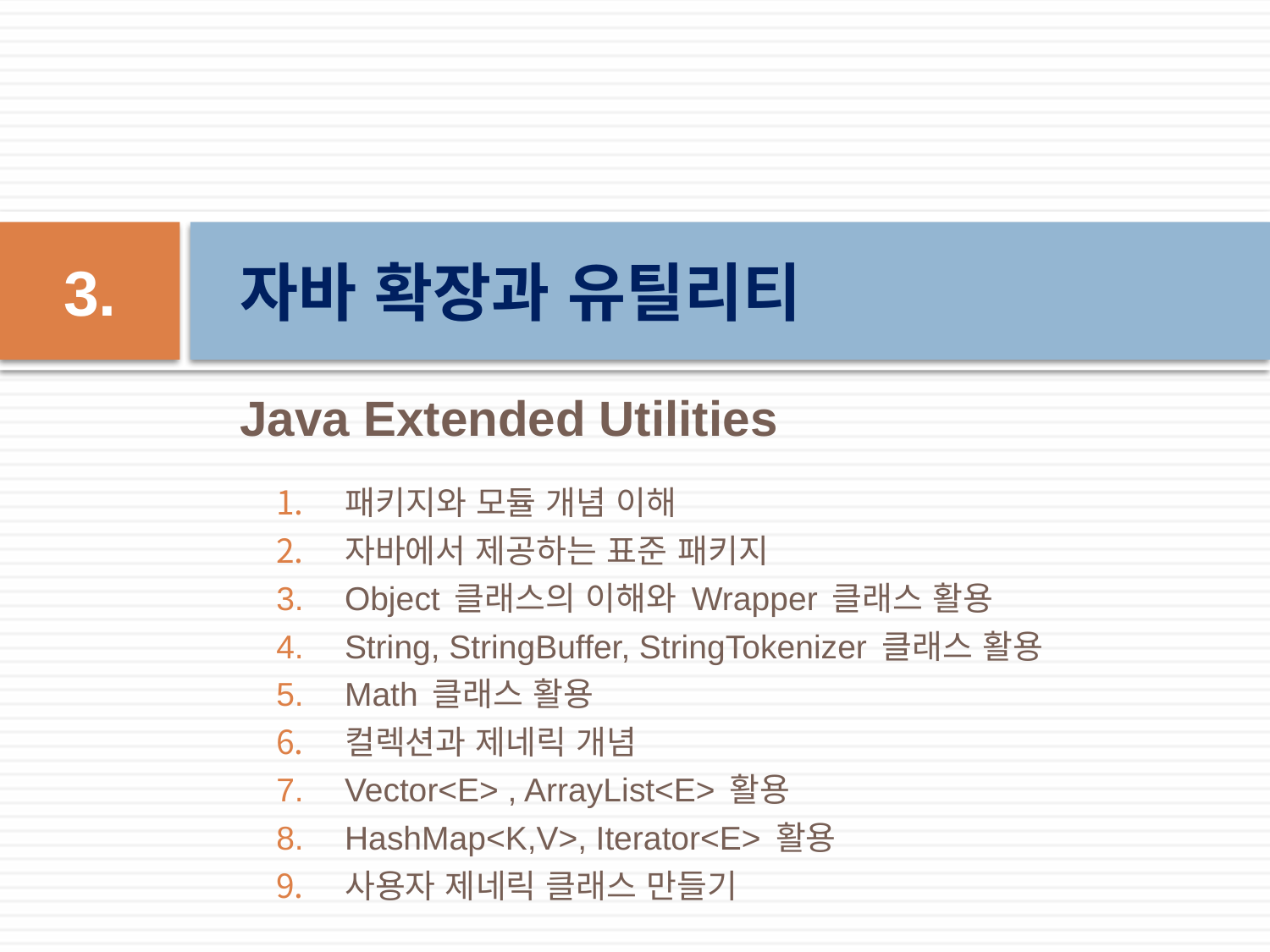

3.
자바 확장과 유틸리티
Java Extended Utilities
패키지와 모듈 개념 이해
자바에서 제공하는 표준 패키지
Object 클래스의 이해와 Wrapper 클래스 활용
String, StringBuffer, StringTokenizer 클래스 활용
Math 클래스 활용
컬렉션과 제네릭 개념
Vector<E> , ArrayList<E> 활용
HashMap<K,V>, Iterator<E> 활용
사용자 제네릭 클래스 만들기